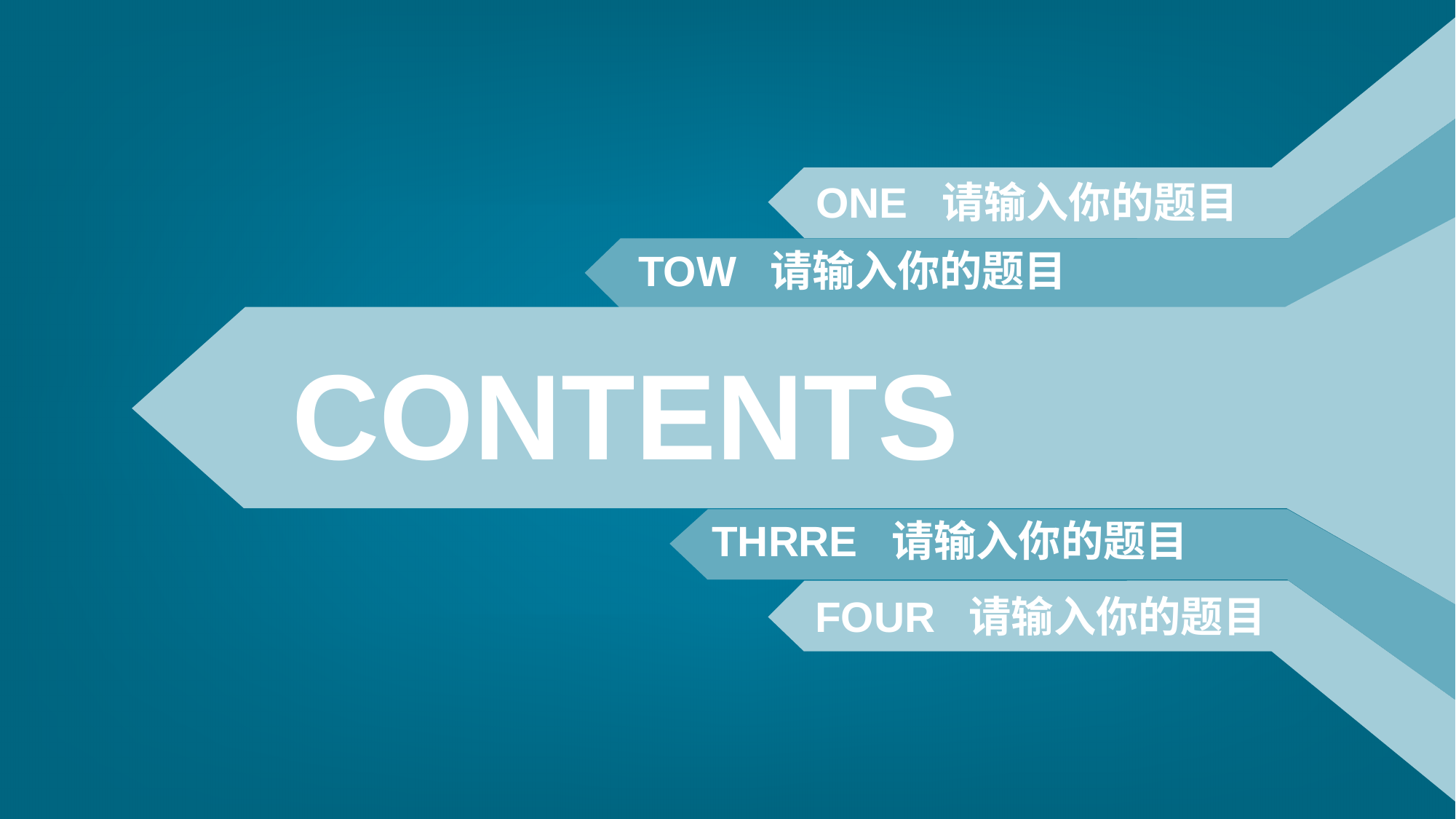

ONE  请输入你的题目

TOW  请输入你的题目
CONTENTS
THRRE  请输入你的题目

FOUR  请输入你的题目